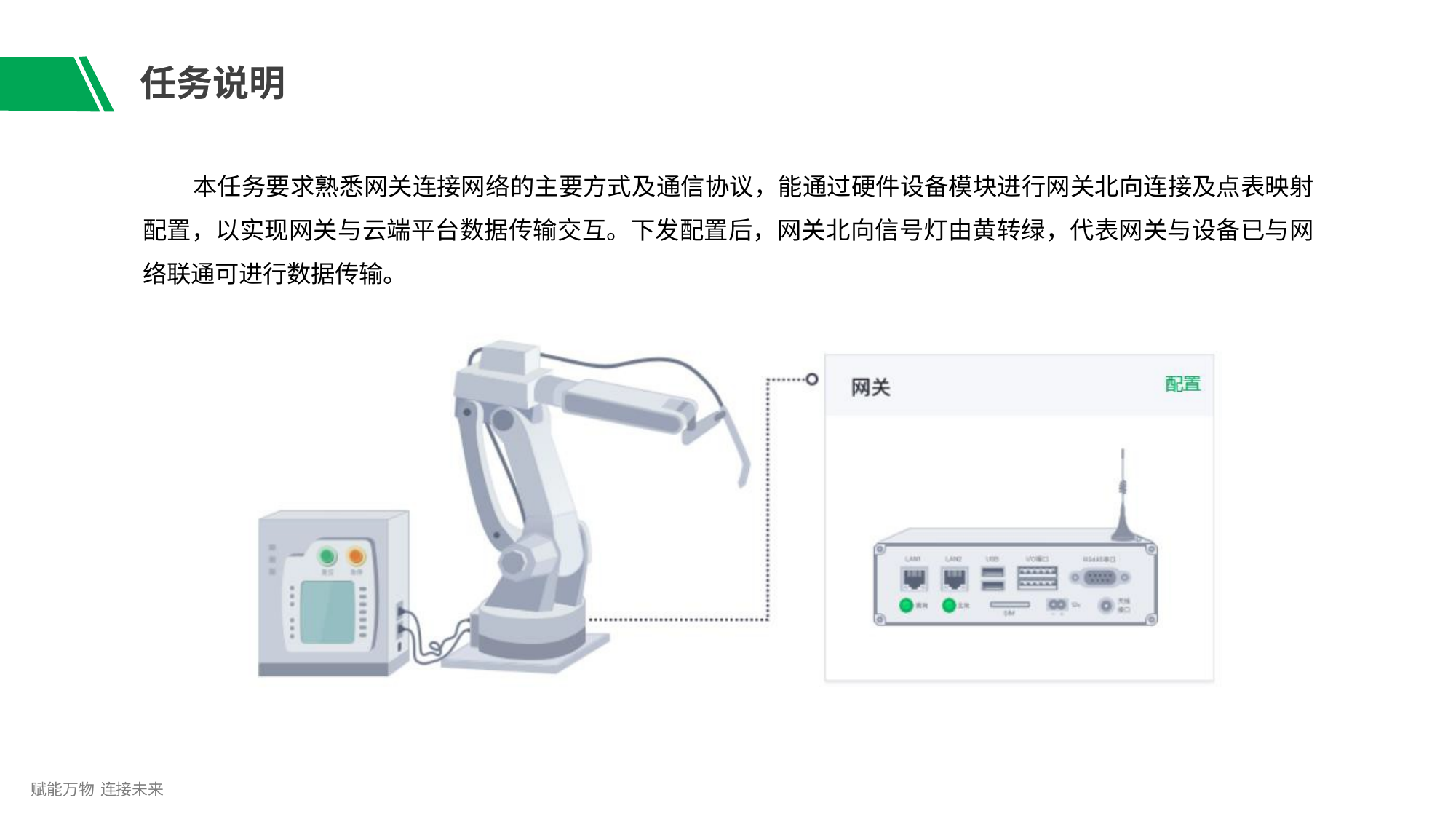

# 任务说明
本任务要求熟悉网关连接网络的主要方式及通信协议，能通过硬件设备模块进行网关北向连接及点表映射 配置，以实现网关与云端平台数据传输交互。下发配置后，网关北向信号灯由黄转绿，代表网关与设备已与网 络联通可进行数据传输。

赋能万物 连接未来